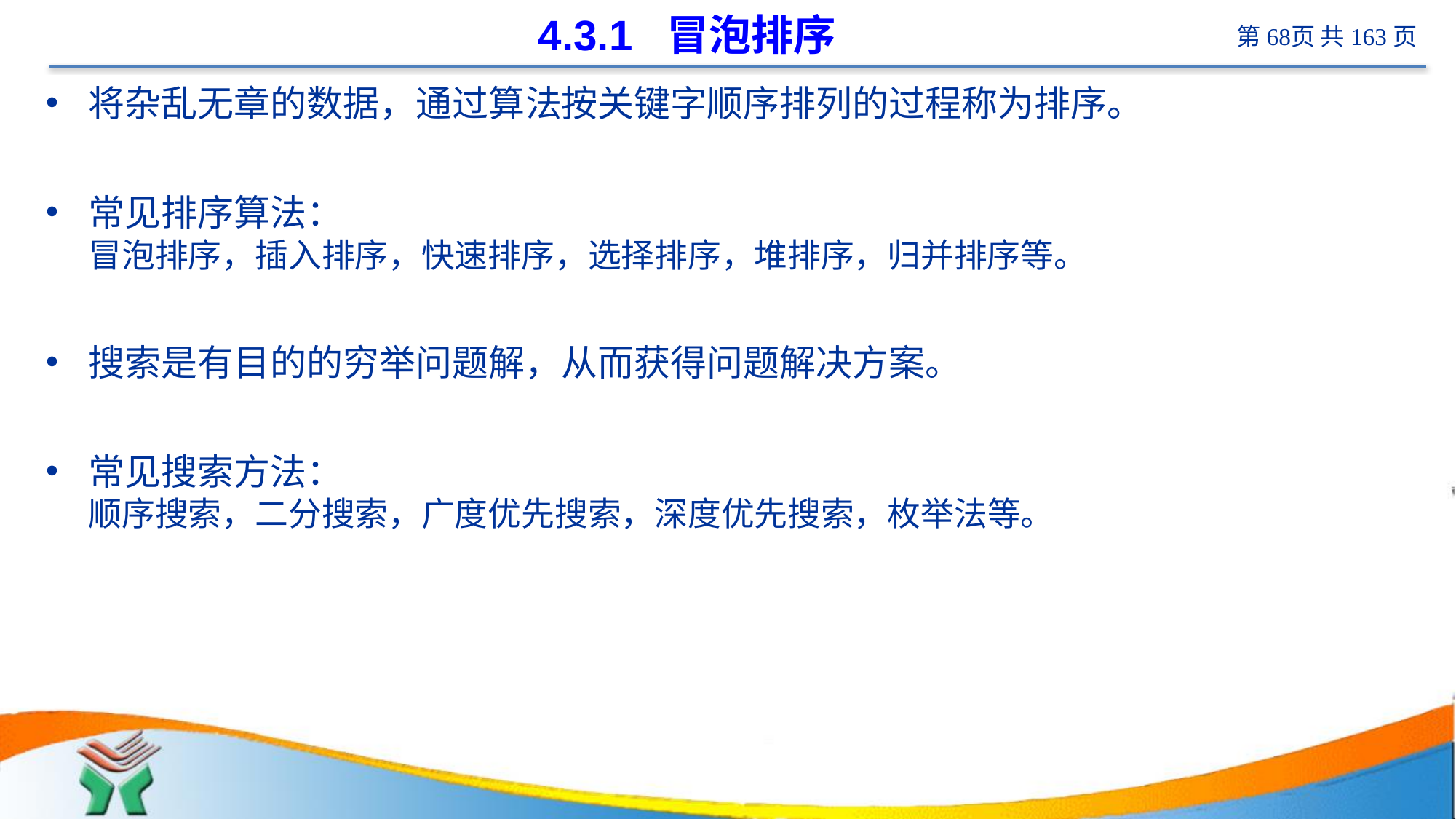

# 4.3.1  冒泡排序
将杂乱无章的数据，通过算法按关键字顺序排列的过程称为排序。

常见排序算法：
冒泡排序，插入排序，快速排序，选择排序，堆排序，归并排序等。

搜索是有目的的穷举问题解，从而获得问题解决方案。

常见搜索方法：
顺序搜索，二分搜索，广度优先搜索，深度优先搜索，枚举法等。